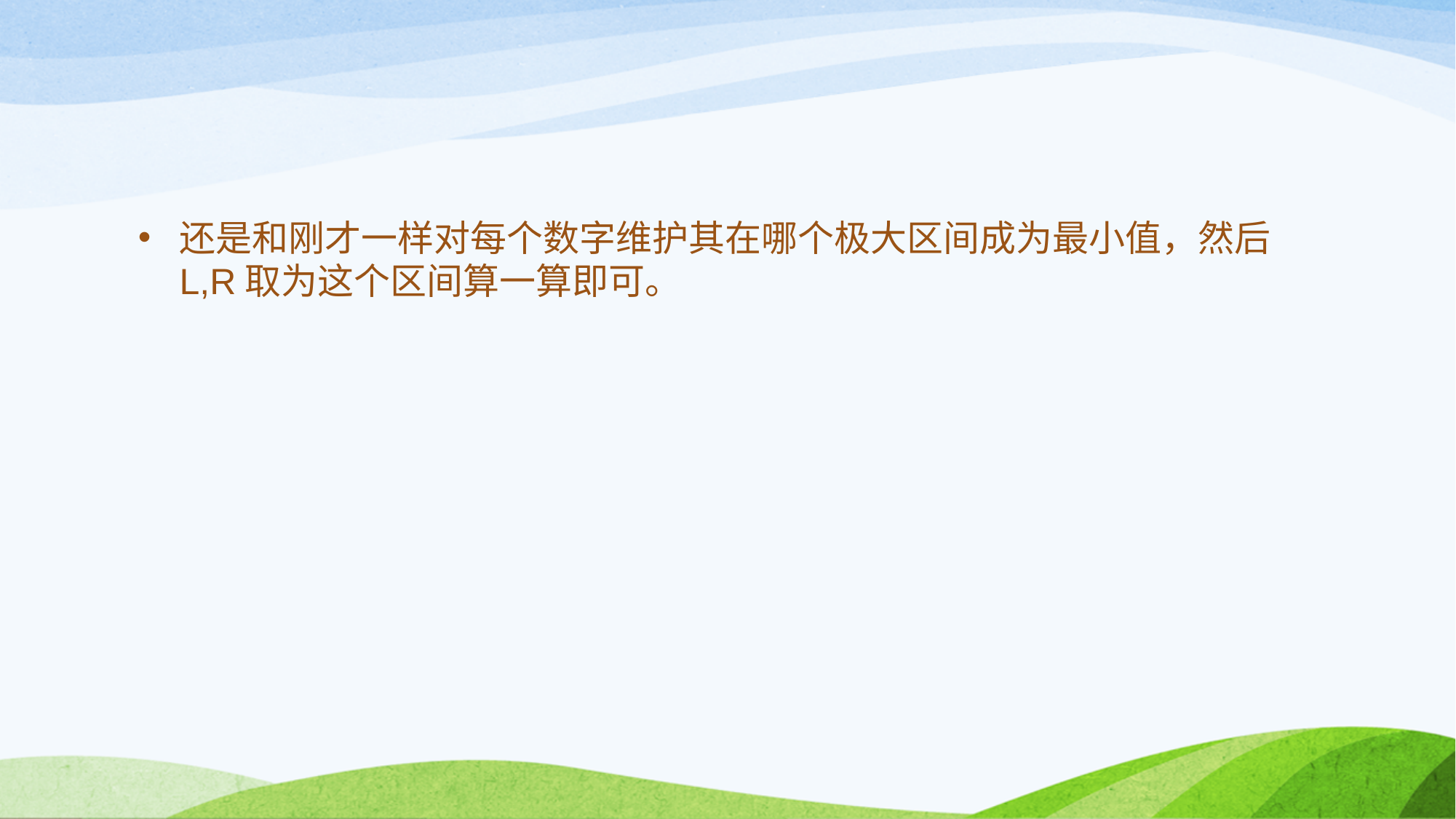

#
还是和刚才一样对每个数字维护其在哪个极大区间成为最小值，然后L,R取为这个区间算一算即可。